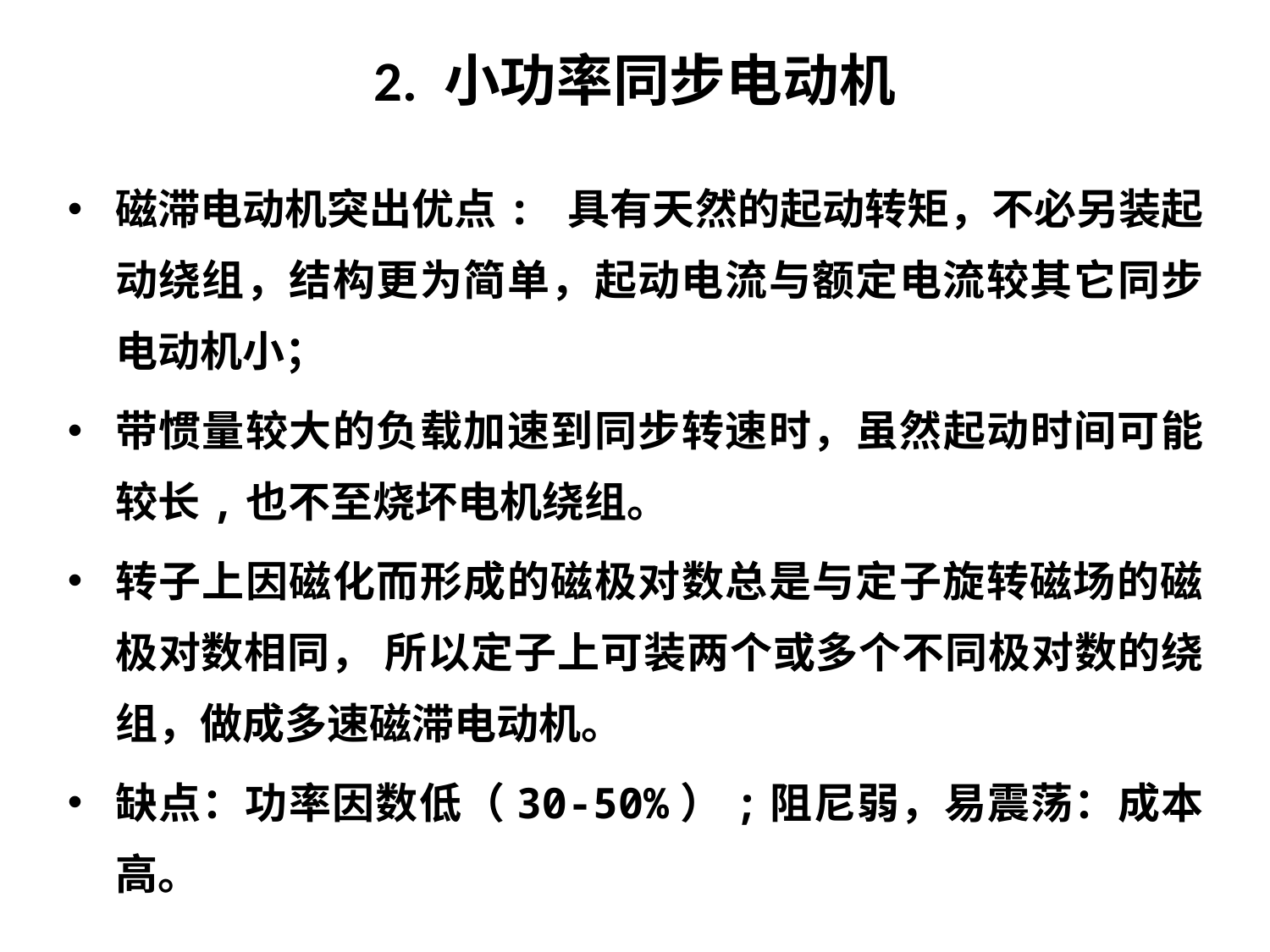

# 2. 小功率同步电动机
磁滞电动机突出优点: 具有天然的起动转矩，不必另装起动绕组，结构更为简单，起动电流与额定电流较其它同步电动机小；
带惯量较大的负载加速到同步转速时，虽然起动时间可能较长,也不至烧坏电机绕组。
转子上因磁化而形成的磁极对数总是与定子旋转磁场的磁极对数相同， 所以定子上可装两个或多个不同极对数的绕组，做成多速磁滞电动机。
缺点：功率因数低（30-50%）;阻尼弱，易震荡：成本高。